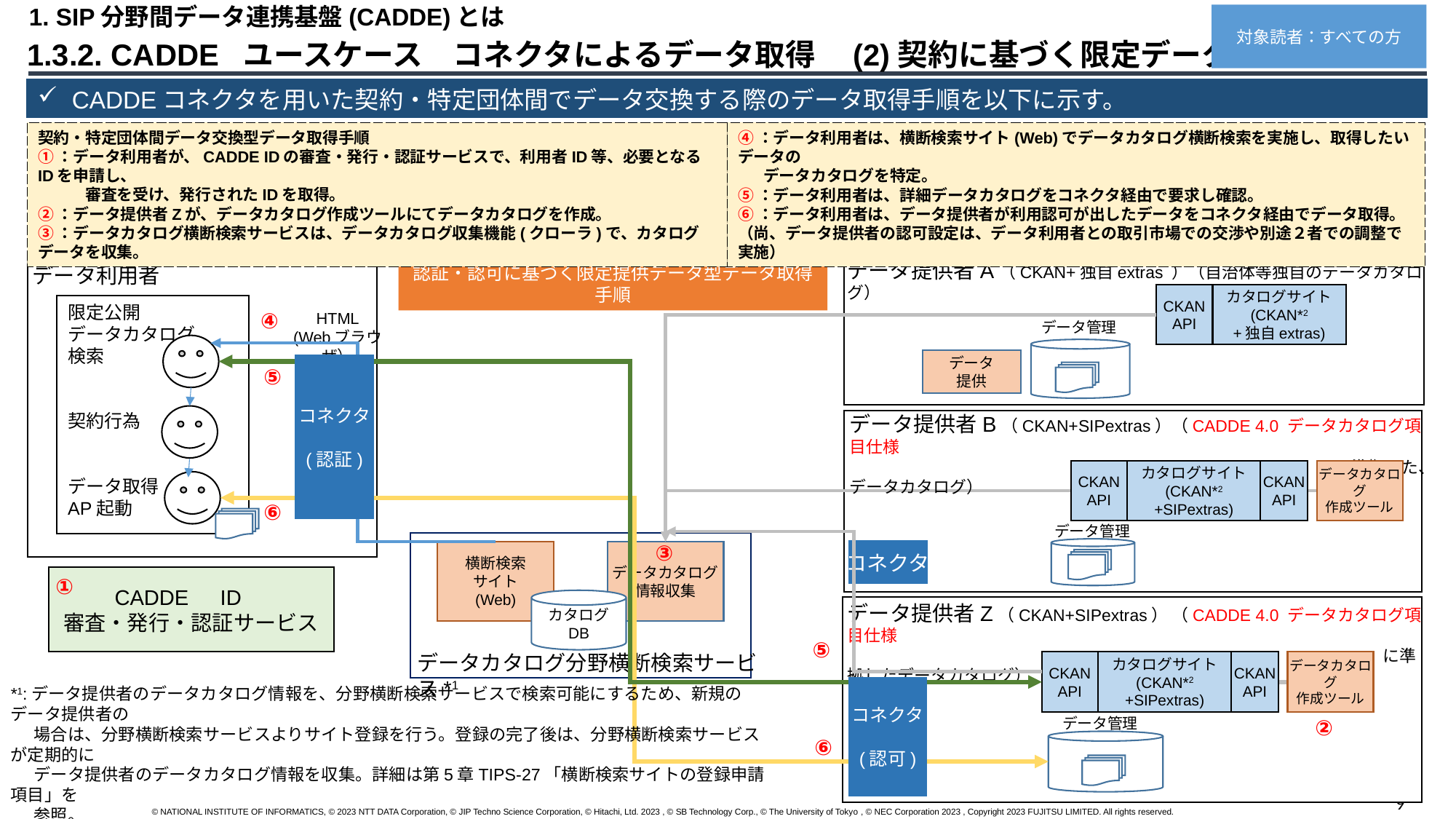

1. SIP分野間データ連携基盤(CADDE)とは
対象読者：すべての方
1.3.2. CADDE  ユースケース　コネクタによるデータ取得　(2)契約に基づく限定データ型
CADDEコネクタを用いた契約・特定団体間でデータ交換する際のデータ取得手順を以下に示す。
契約・特定団体間データ交換型データ取得手順
①：データ利用者が、CADDE IDの審査・発行・認証サービスで、利用者ID等、必要となるIDを申請し、
　　　審査を受け、発行されたIDを取得。
②：データ提供者Zが、データカタログ作成ツールにてデータカタログを作成。
③：データカタログ横断検索サービスは、データカタログ収集機能(クローラ)で、カタログデータを収集。
④：データ利用者は、横断検索サイト(Web)でデータカタログ横断検索を実施し、取得したいデータの
      データカタログを特定。
⑤：データ利用者は、詳細データカタログをコネクタ経由で要求し確認。
⑥：データ利用者は、データ提供者が利用認可が出したデータをコネクタ経由でデータ取得。
（尚、データ提供者の認可設定は、データ利用者との取引市場での交渉や別途２者での調整で実施）

認証・認可に基づく限定提供データ型データ取得手順
データ利用者
データ提供者A（CKAN+独自extras ）（自治体等独自のデータカタログ）

CKAN
API
カタログサイト
(CKAN*2
+独自extras)
限定公開
データカタログ
検索

契約行為

データ取得
AP起動

④
HTML
(Webブラウザ）
データ管理

データ
提供
コネクタ

(認証)
⑤

データ提供者B（CKAN+SIPextras）（CADDE 4.0 データカタログ項目仕様
　　　　　　　　　　　　　　　　　　　　　　　　　　　　　に準拠した、データカタログ）
CKAN
API
カタログサイト
(CKAN*2
+SIPextras)
CKAN
API
データカタログ
作成ツール

⑥

データ管理

横断検索
サイト
(Web)
データカタログ
情報収集
カタログ
DB
データカタログ分野横断検索サービス*1
③

コネクタ

CADDE　ID
審査・発行・認証サービス
①

データ提供者Z（CKAN+SIPextras） （CADDE 4.0 データカタログ項目仕様
　　　　　　　　　　　　　　　　　　　　　　　　　　　　　　　　に準拠したデータカタログ）
⑤
CKAN
API
カタログサイト
(CKAN*2
+SIPextras)
CKAN
API
データカタログ
作成ツール
コネクタ

(認可)
*1:データ提供者のデータカタログ情報を、分野横断検索サービスで検索可能にするため、新規のデータ提供者の
     場合は、分野横断検索サービスよりサイト登録を行う。登録の完了後は、分野横断検索サービスが定期的に
     データ提供者のデータカタログ情報を収集。詳細は第5章TIPS-27「横断検索サイトの登録申請項目」を
     参照。
*2:CKANはオープンソースで提供されているデータカタログ管理ソフトウェア。詳細は第5章TIPS-5『データ
     カタログシステムとカタログシステム開発OSS「CKAN」および拡張』　を参照。
データ管理
②
⑥